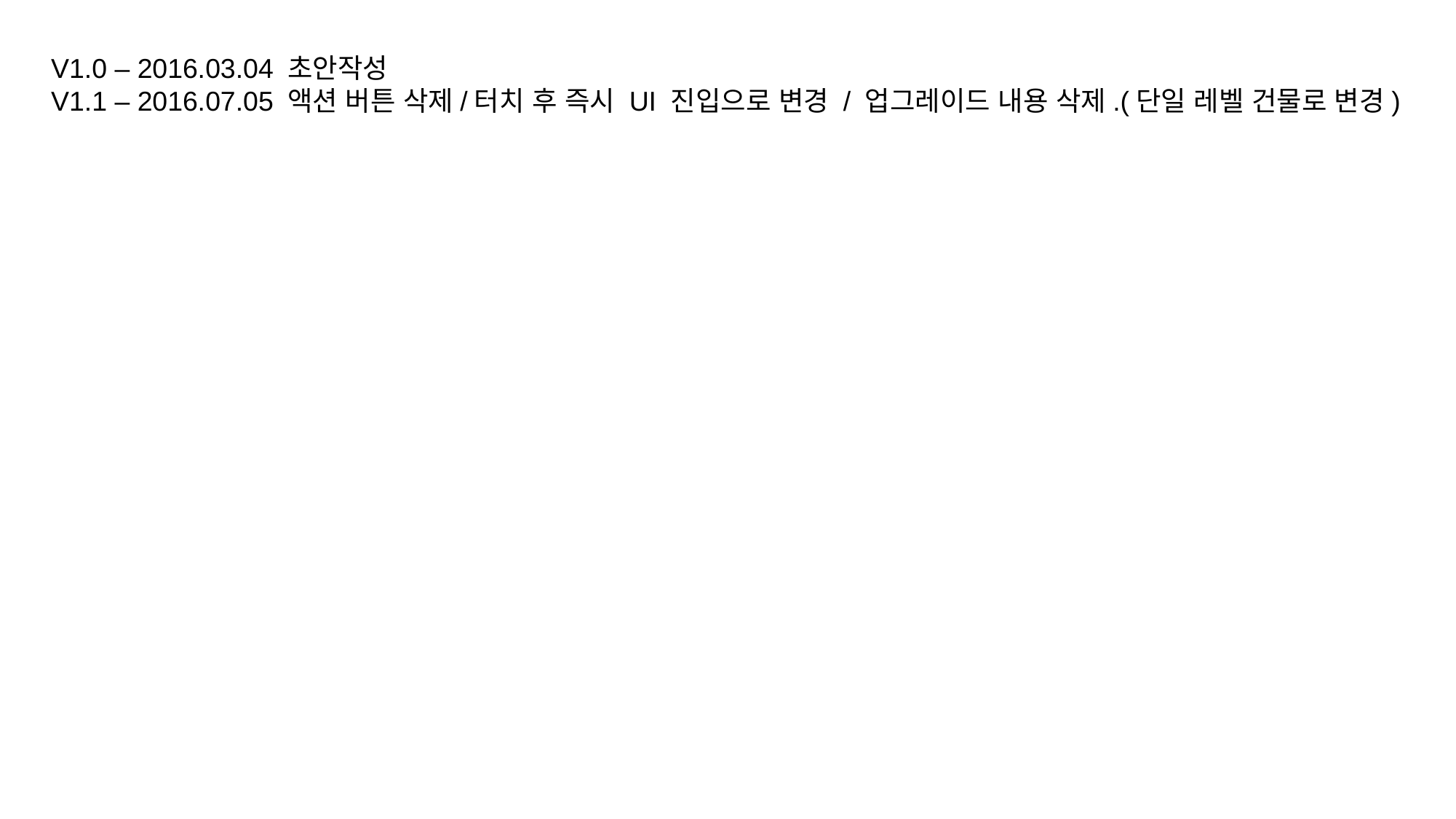

V1.0 – 2016.03.04 초안작성
V1.1 – 2016.07.05 액션 버튼 삭제/터치 후 즉시 UI 진입으로 변경 / 업그레이드 내용 삭제.(단일 레벨 건물로 변경)